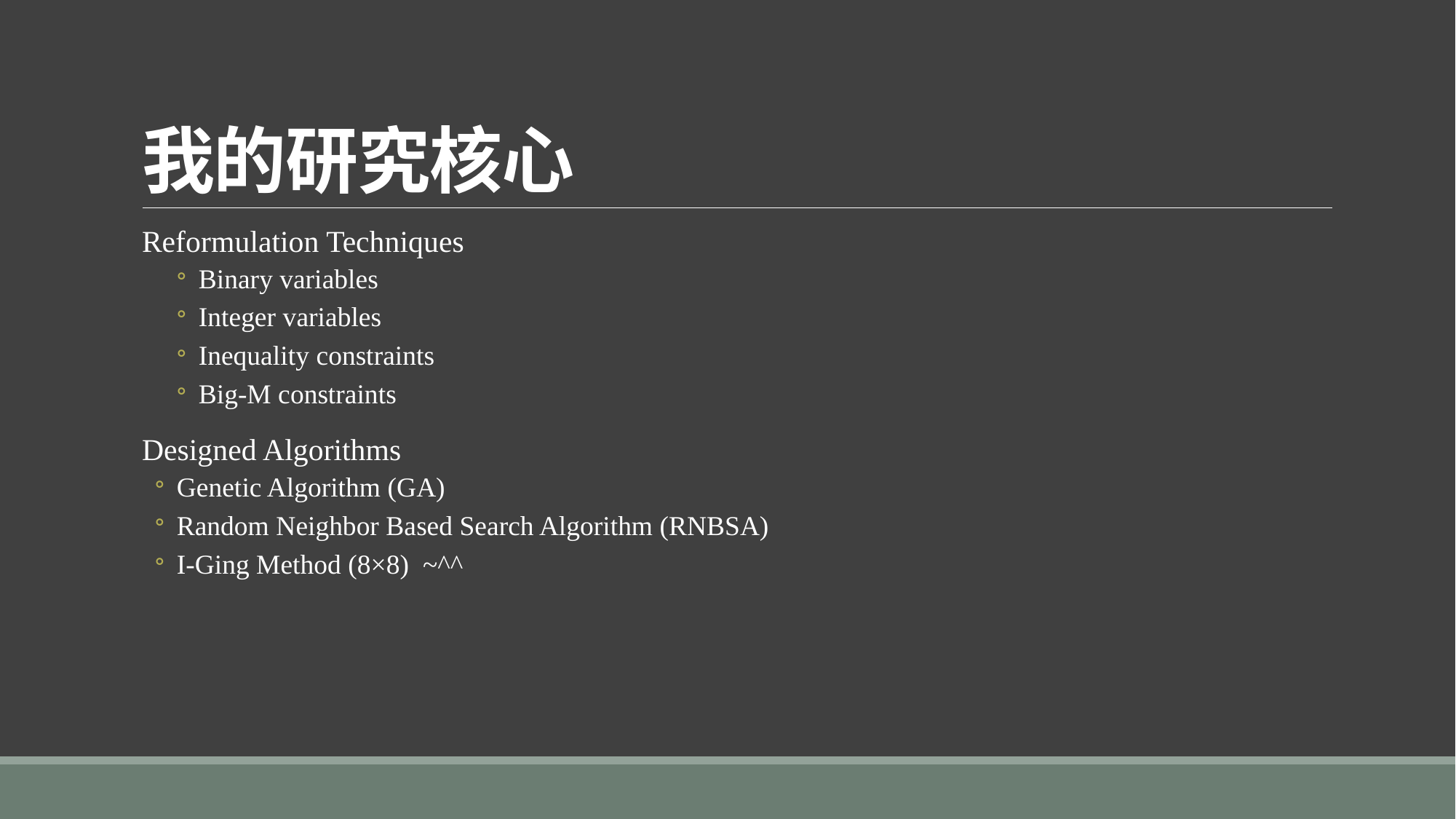

# 我的研究核心
Reformulation Techniques
Binary variables
Integer variables
Inequality constraints
Big-M constraints
Designed Algorithms
Genetic Algorithm (GA)
Random Neighbor Based Search Algorithm (RNBSA)
I-Ging Method (8×8)  ~^^